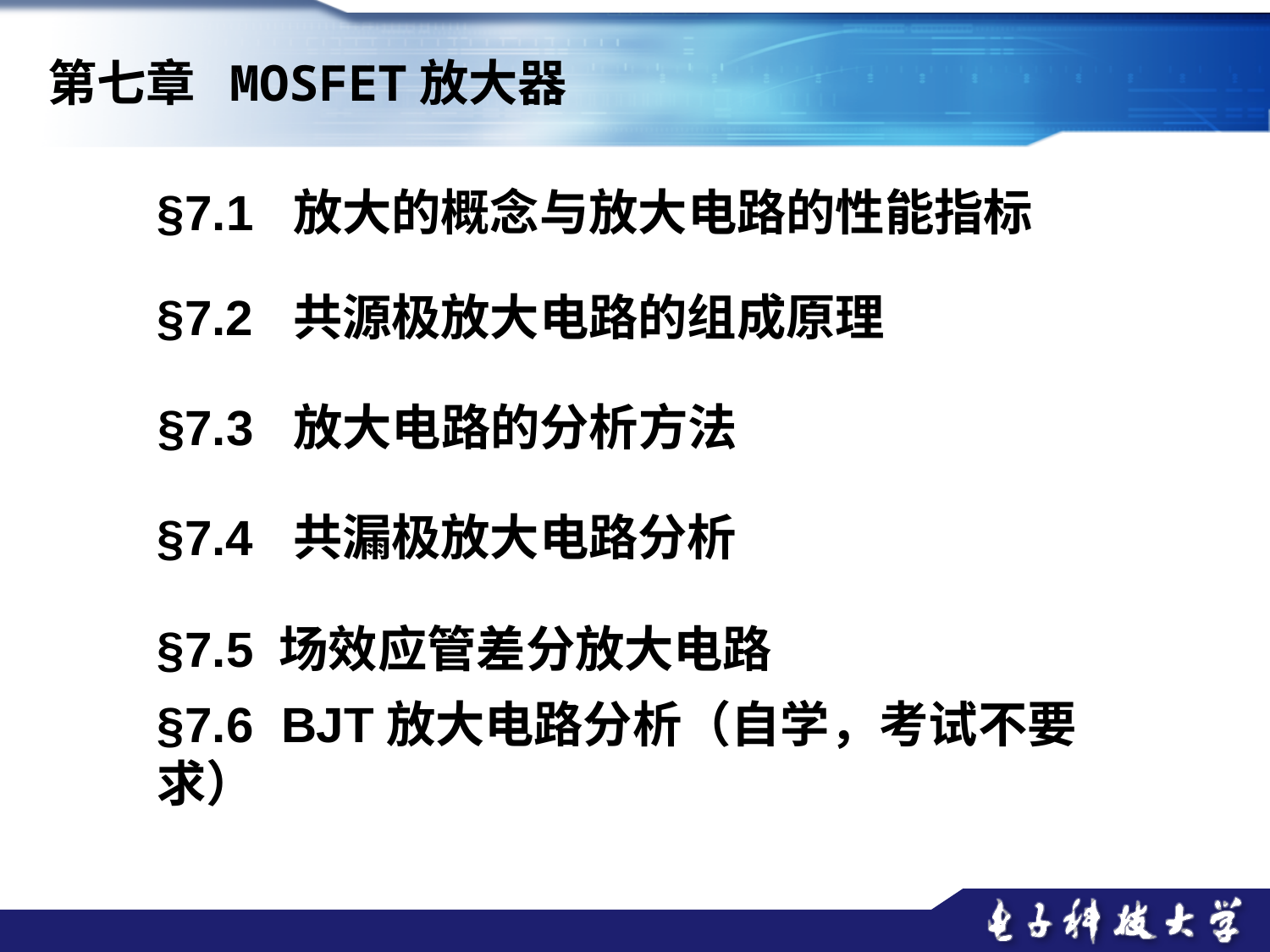

第七章  MOSFET放大器
§7.1  放大的概念与放大电路的性能指标
§7.2  共源极放大电路的组成原理
§7.3  放大电路的分析方法
§7.4  共漏极放大电路分析
§7.5 场效应管差分放大电路
§7.6  BJT放大电路分析（自学，考试不要求）